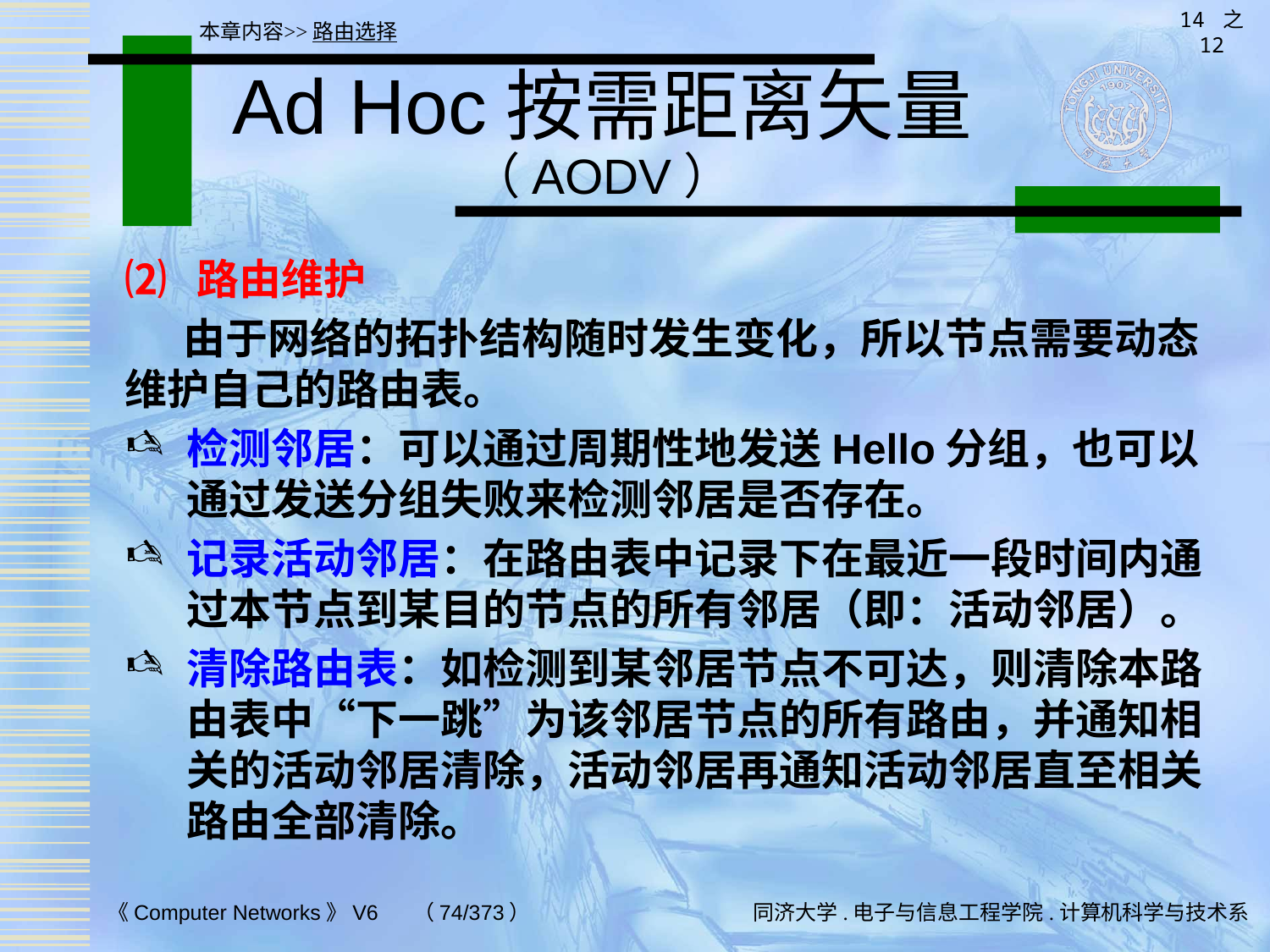

14 之 12
本章内容>>路由选择
# Ad Hoc按需距离矢量（AODV）
⑵  路由维护
     由于网络的拓扑结构随时发生变化，所以节点需要动态维护自己的路由表。
检测邻居：可以通过周期性地发送Hello分组，也可以通过发送分组失败来检测邻居是否存在。
记录活动邻居：在路由表中记录下在最近一段时间内通过本节点到某目的节点的所有邻居（即：活动邻居）。
清除路由表：如检测到某邻居节点不可达，则清除本路由表中“下一跳”为该邻居节点的所有路由，并通知相关的活动邻居清除，活动邻居再通知活动邻居直至相关路由全部清除。